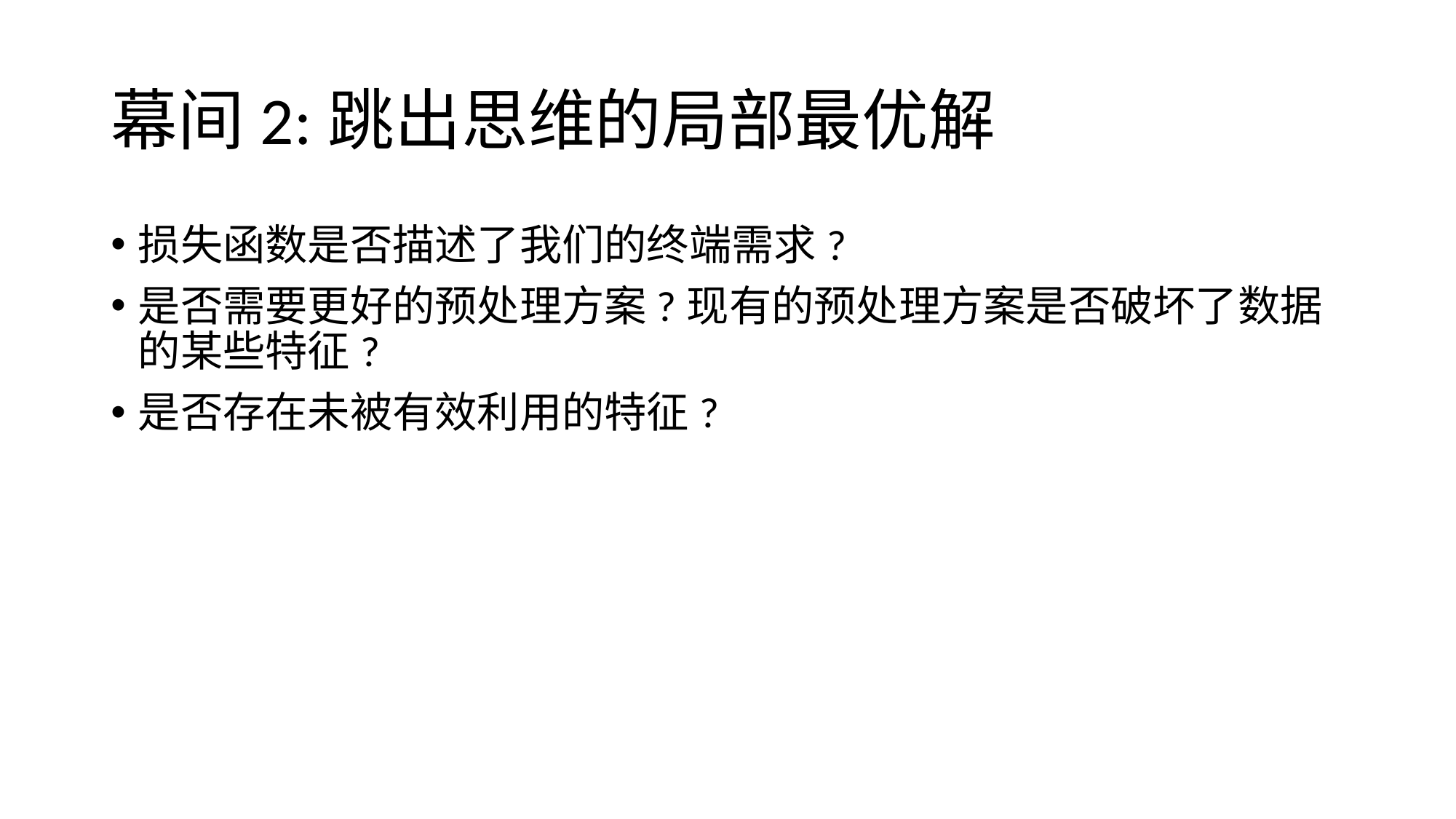

# 幕间2:跳出思维的局部最优解
损失函数是否描述了我们的终端需求?
是否需要更好的预处理方案?现有的预处理方案是否破坏了数据的某些特征?
是否存在未被有效利用的特征?